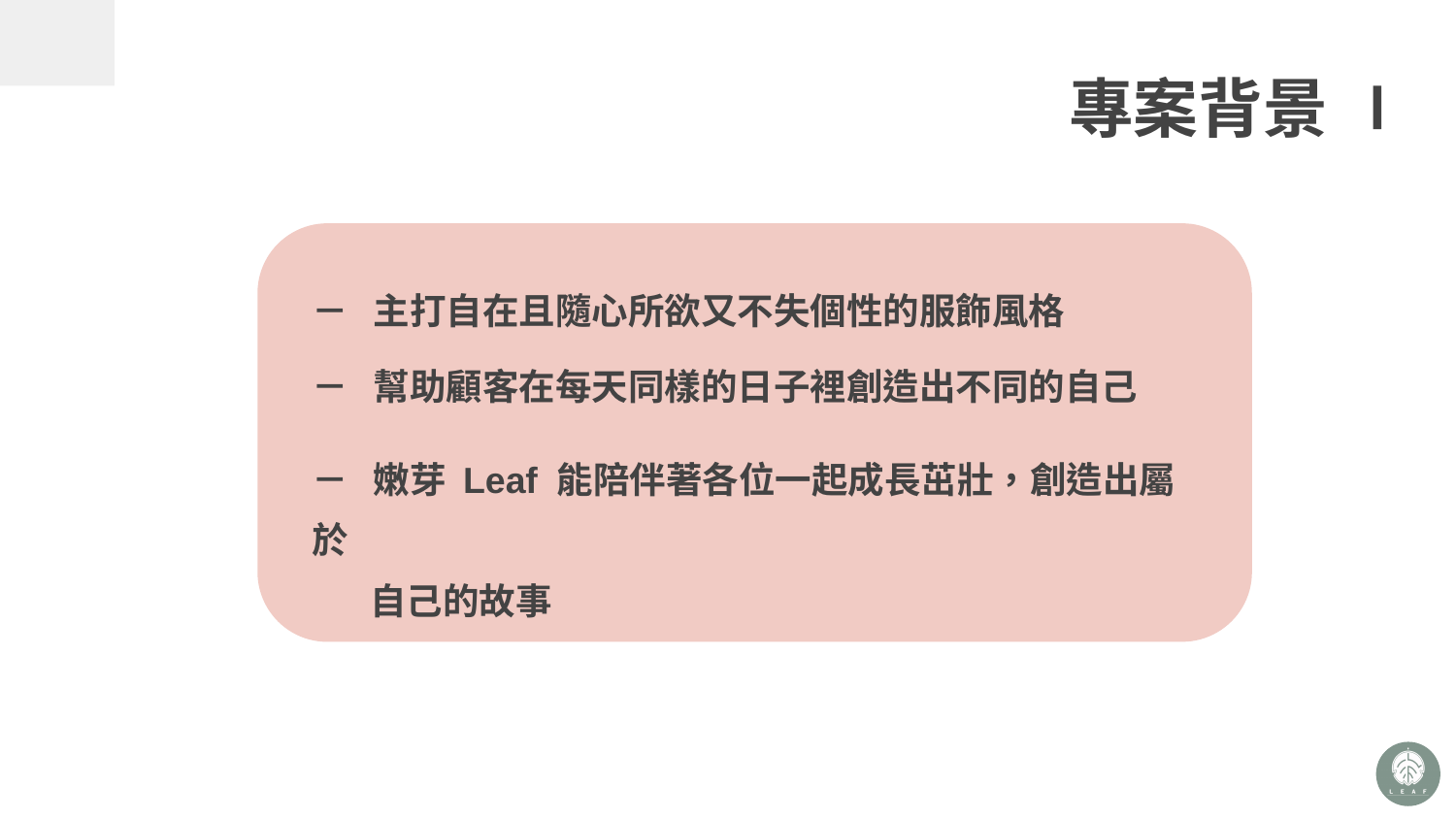

# 專案背景

－   主打自在且隨心所欲又不失個性的服飾風格
－   幫助顧客在每天同樣的日子裡創造出不同的自己
－   嫩芽 Leaf 能陪伴著各位一起成長茁壯，創造出屬於
       自己的故事